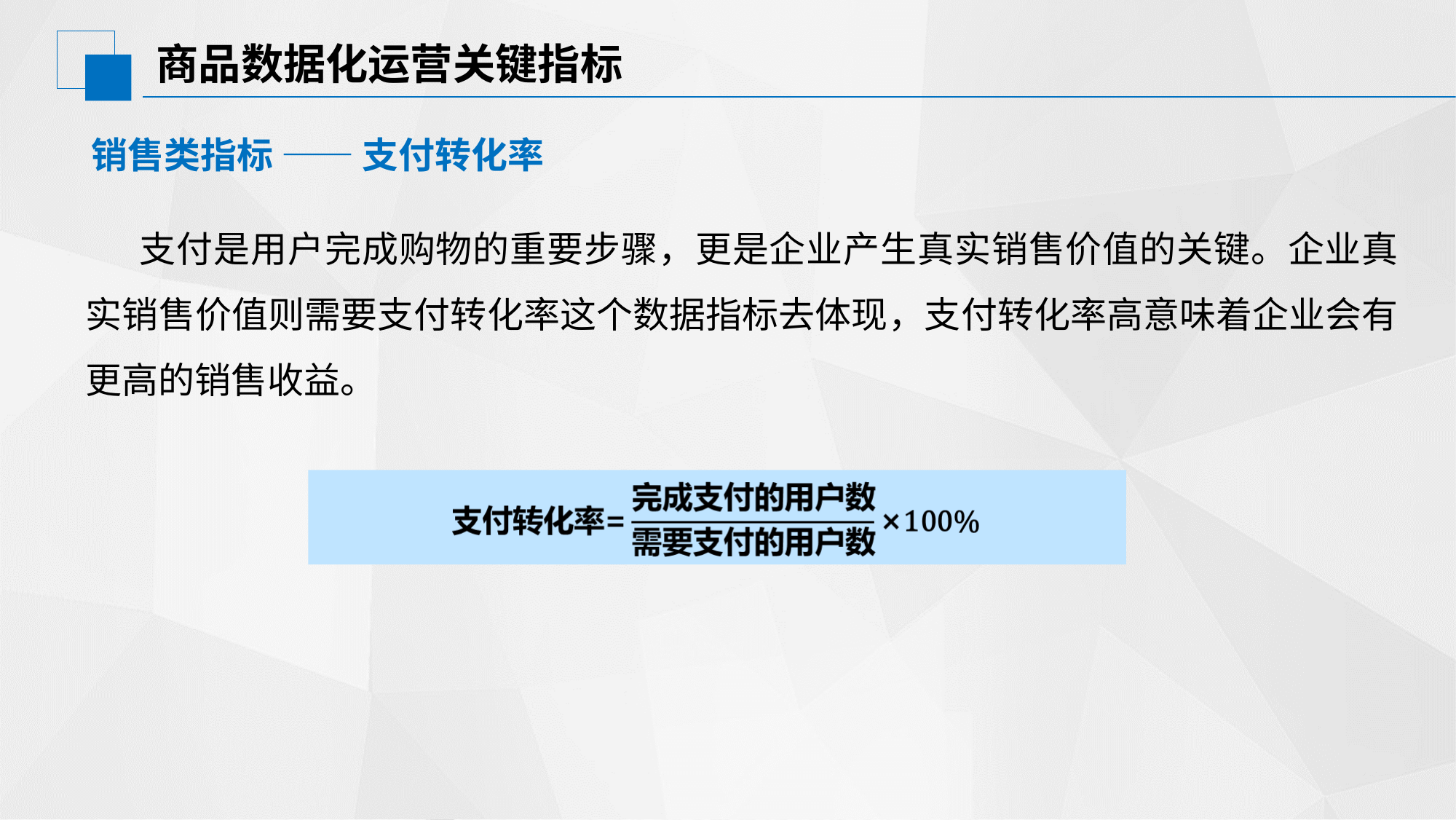

# 商品数据化运营关键指标
销售类指标 —— 支付转化率
支付是用户完成购物的重要步骤，更是企业产生真实销售价值的关键。企业真实销售价值则需要支付转化率这个数据指标去体现，支付转化率高意味着企业会有更高的销售收益。